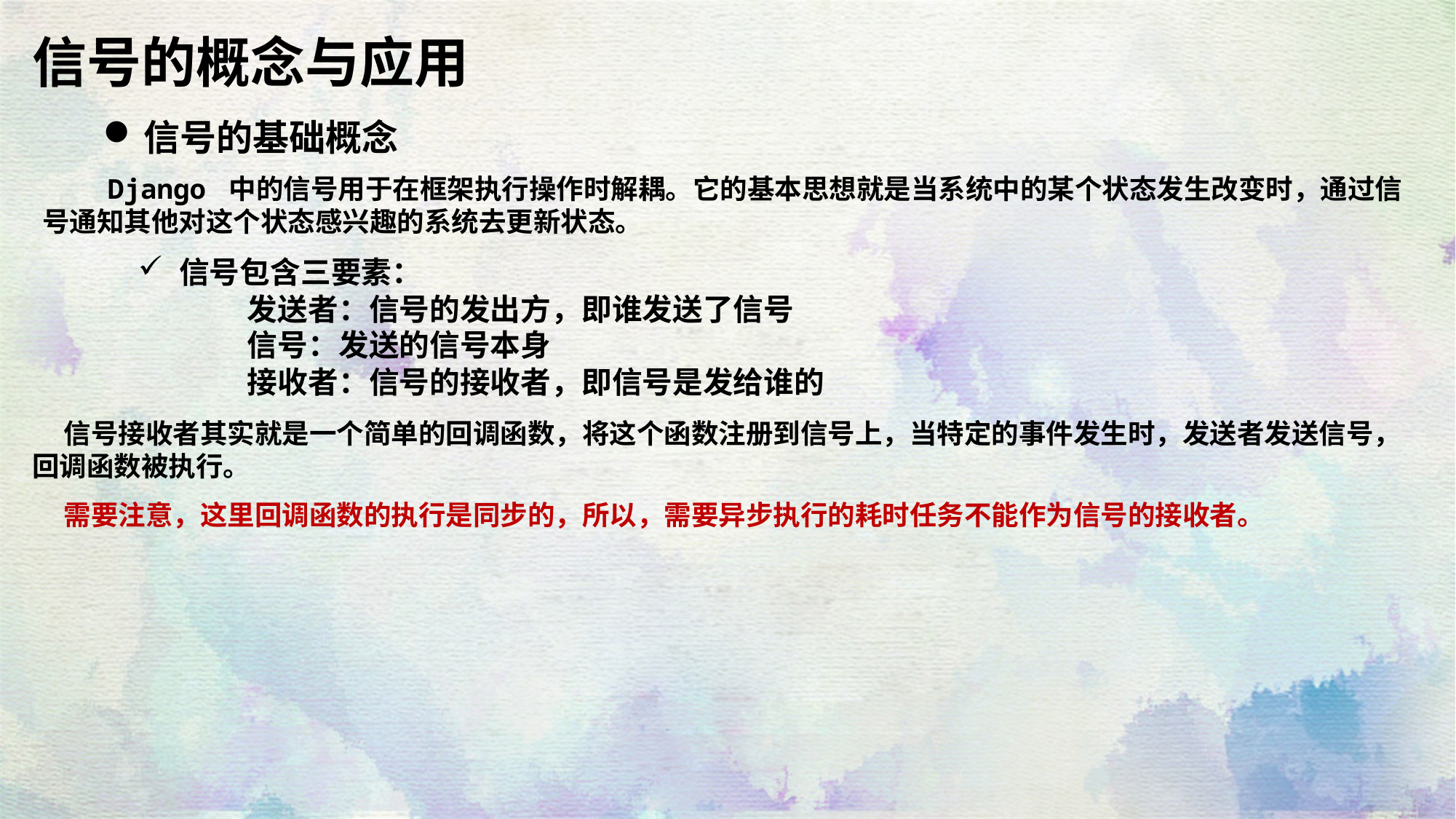

信号的概念与应用
信号的基础概念
    Django 中的信号用于在框架执行操作时解耦。它的基本思想就是当系统中的某个状态发生改变时，通过信号通知其他对这个状态感兴趣的系统去更新状态。
信号包含三要素：
	发送者：信号的发出方，即谁发送了信号
	信号：发送的信号本身
	接收者：信号的接收者，即信号是发给谁的
    信号接收者其实就是一个简单的回调函数，将这个函数注册到信号上，当特定的事件发生时，发送者发送信号，回调函数被执行。
    需要注意，这里回调函数的执行是同步的，所以，需要异步执行的耗时任务不能作为信号的接收者。